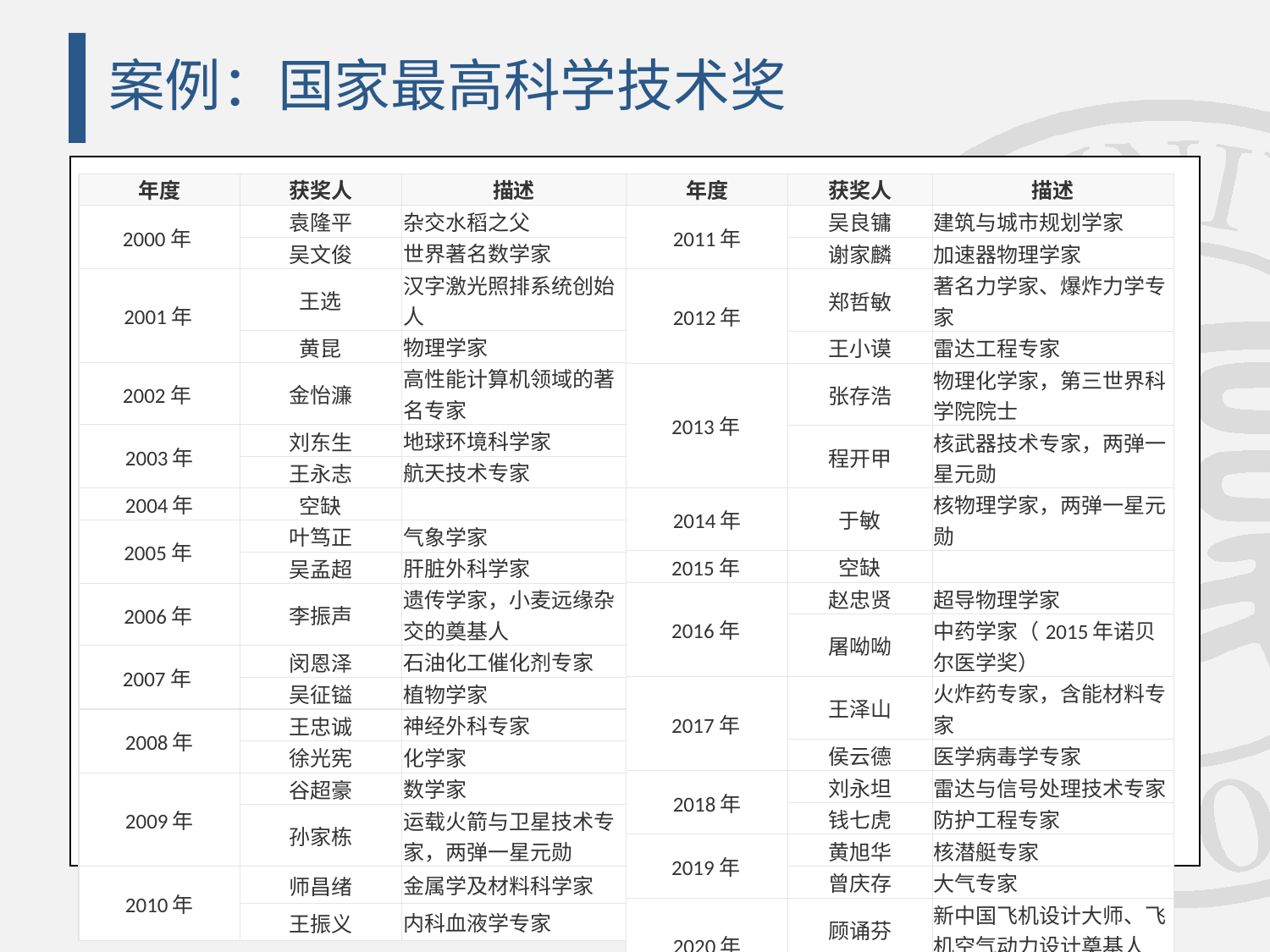

# 案例：国家最高科学技术奖

| 年度 | 获奖人 | 描述 |
| --- | --- | --- |
| 2000年 | 袁隆平 | 杂交水稻之父 |
|  | 吴文俊 | 世界著名数学家 |
| 2001年 | 王选 | 汉字激光照排系统创始人 |
|  | 黄昆 | 物理学家 |
| 2002年 | 金怡濂 | 高性能计算机领域的著名专家 |
| 2003年 | 刘东生 | 地球环境科学家 |
|  | 王永志 | 航天技术专家 |
| 2004年 | 空缺 |  |
| 2005年 | 叶笃正 | 气象学家 |
|  | 吴孟超 | 肝脏外科学家 |
| 2006年 | 李振声 | 遗传学家，小麦远缘杂交的奠基人 |
| 2007年 | 闵恩泽 | 石油化工催化剂专家 |
|  | 吴征镒 | 植物学家 |
| 2008年 | 王忠诚 | 神经外科专家 |
|  | 徐光宪 | 化学家 |
| 2009年 | 谷超豪 | 数学家 |
|  | 孙家栋 | 运载火箭与卫星技术专家，两弹一星元勋 |
| 2010年 | 师昌绪 | 金属学及材料科学家 |
|  | 王振义 | 内科血液学专家 |
| 年度 | 获奖人 | 描述 |
| --- | --- | --- |
| 2011年 | 吴良镛 | 建筑与城市规划学家 |
|  | 谢家麟 | 加速器物理学家 |
| 2012年 | 郑哲敏 | 著名力学家、爆炸力学专家 |
|  | 王小谟 | 雷达工程专家 |
| 2013年 | 张存浩 | 物理化学家，第三世界科学院院士 |
|  | 程开甲 | 核武器技术专家，两弹一星元勋 |
| 2014年 | 于敏 | 核物理学家，两弹一星元勋 |
| 2015年 | 空缺 |  |
| 2016年 | 赵忠贤 | 超导物理学家 |
|  | 屠呦呦 | 中药学家（2015年诺贝尔医学奖） |
| 2017年 | 王泽山 | 火炸药专家，含能材料专家 |
|  | 侯云德 | 医学病毒学专家 |
| 2018年 | 刘永坦 | 雷达与信号处理技术专家 |
|  | 钱七虎 | 防护工程专家 |
| 2019年 | 黄旭华 | 核潜艇专家 |
|  | 曾庆存 | 大气专家 |
| 2020年 | 顾诵芬 | 新中国飞机设计大师、飞机空气动力设计奠基人 |
|  | 王大中 | 核能科学家 |